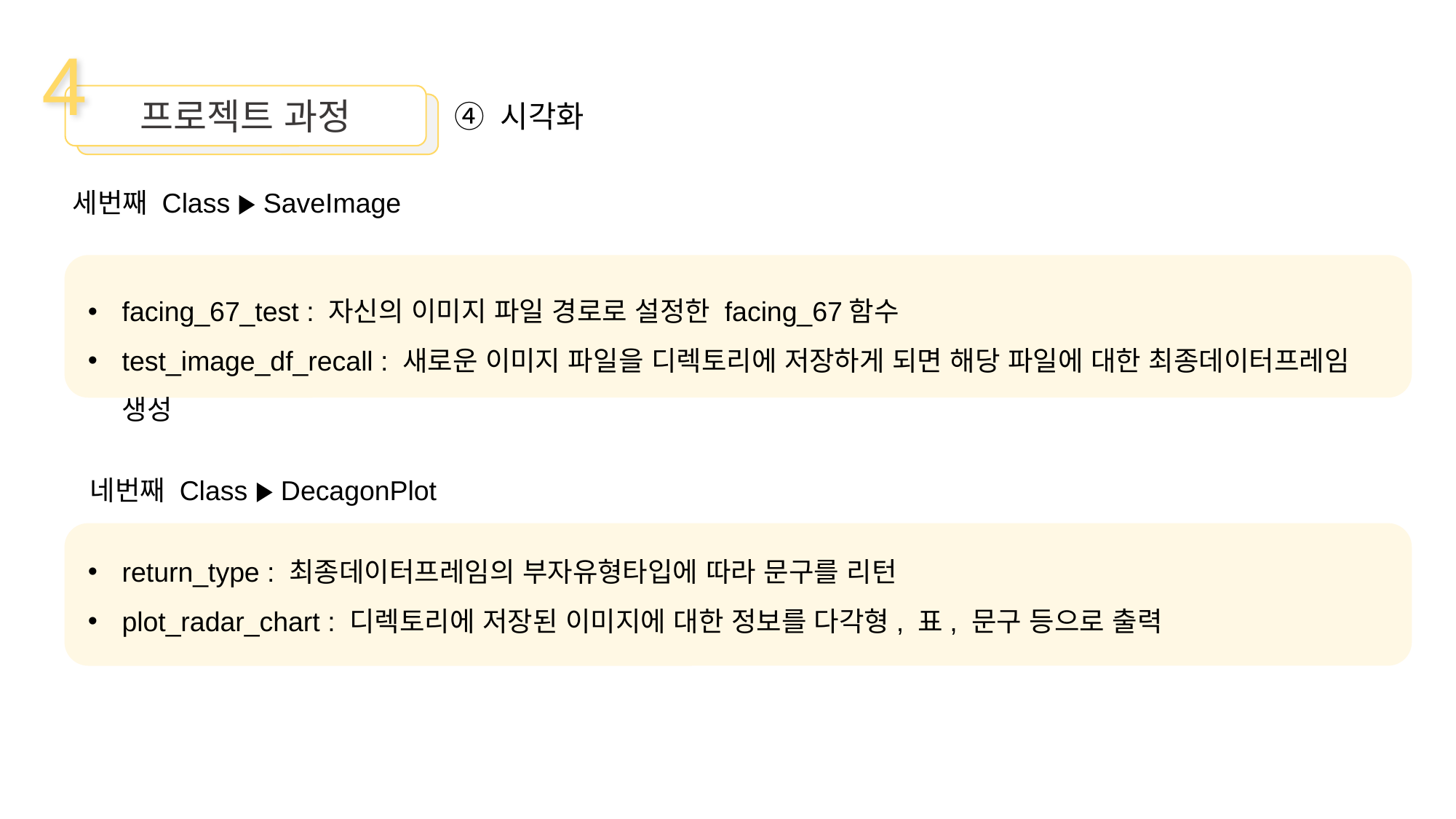

4

프로젝트 과정
④ 시각화

세번째 Class ▶ SaveImage

facing_67_test : 자신의 이미지 파일 경로로 설정한 facing_67함수
test_image_df_recall : 새로운 이미지 파일을 디렉토리에 저장하게 되면 해당 파일에 대한 최종데이터프레임 생성
네번째 Class ▶ DecagonPlot

return_type : 최종데이터프레임의 부자유형타입에 따라 문구를 리턴
plot_radar_chart : 디렉토리에 저장된 이미지에 대한 정보를 다각형, 표, 문구 등으로 출력